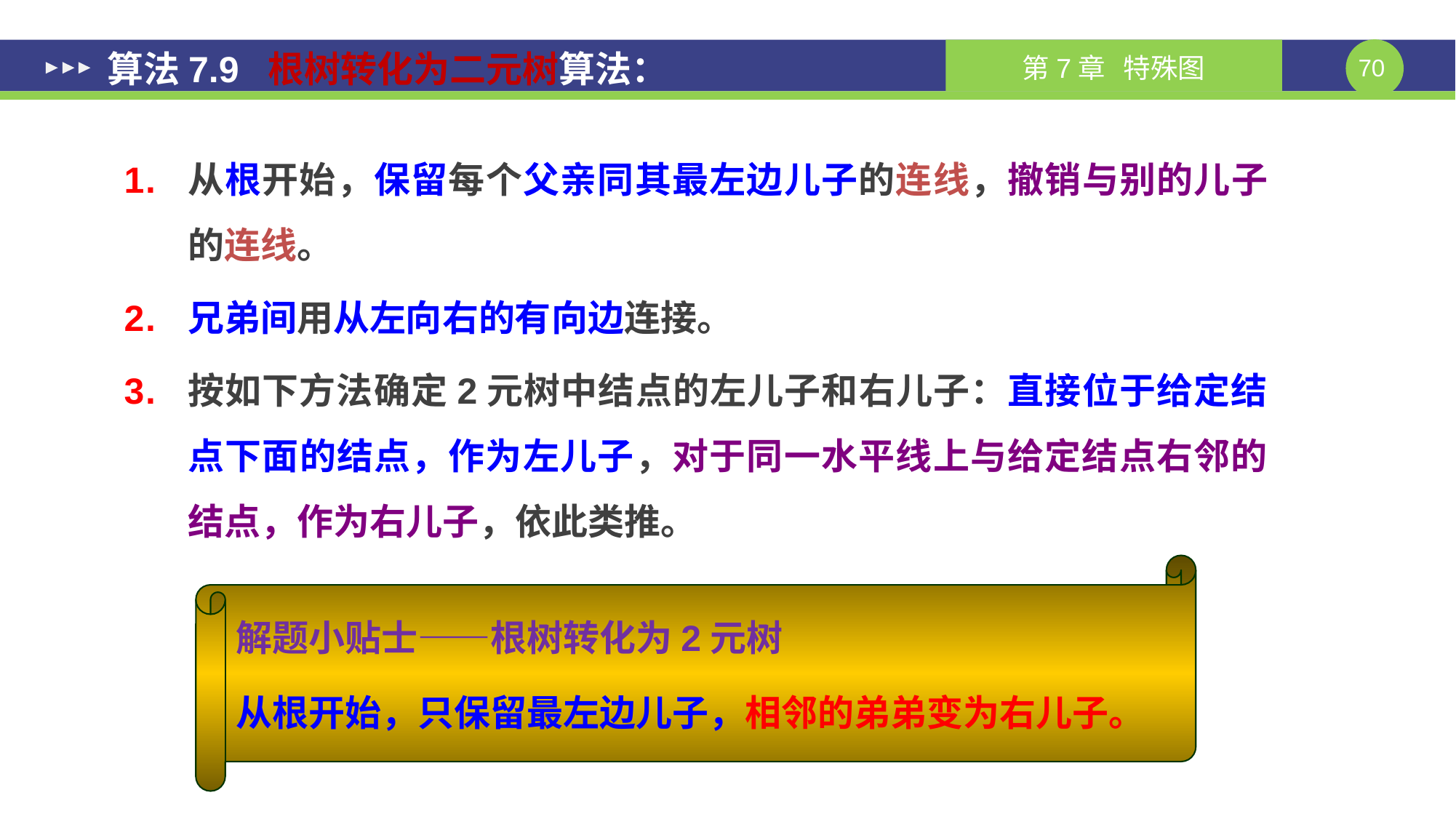

# 算法7.9  根树转化为二元树算法：
从根开始，保留每个父亲同其最左边儿子的连线，撤销与别的儿子的连线。
兄弟间用从左向右的有向边连接。
按如下方法确定2元树中结点的左儿子和右儿子：直接位于给定结点下面的结点，作为左儿子，对于同一水平线上与给定结点右邻的结点，作为右儿子，依此类推。
解题小贴士——根树转化为2元树
从根开始，只保留最左边儿子，相邻的弟弟变为右儿子。